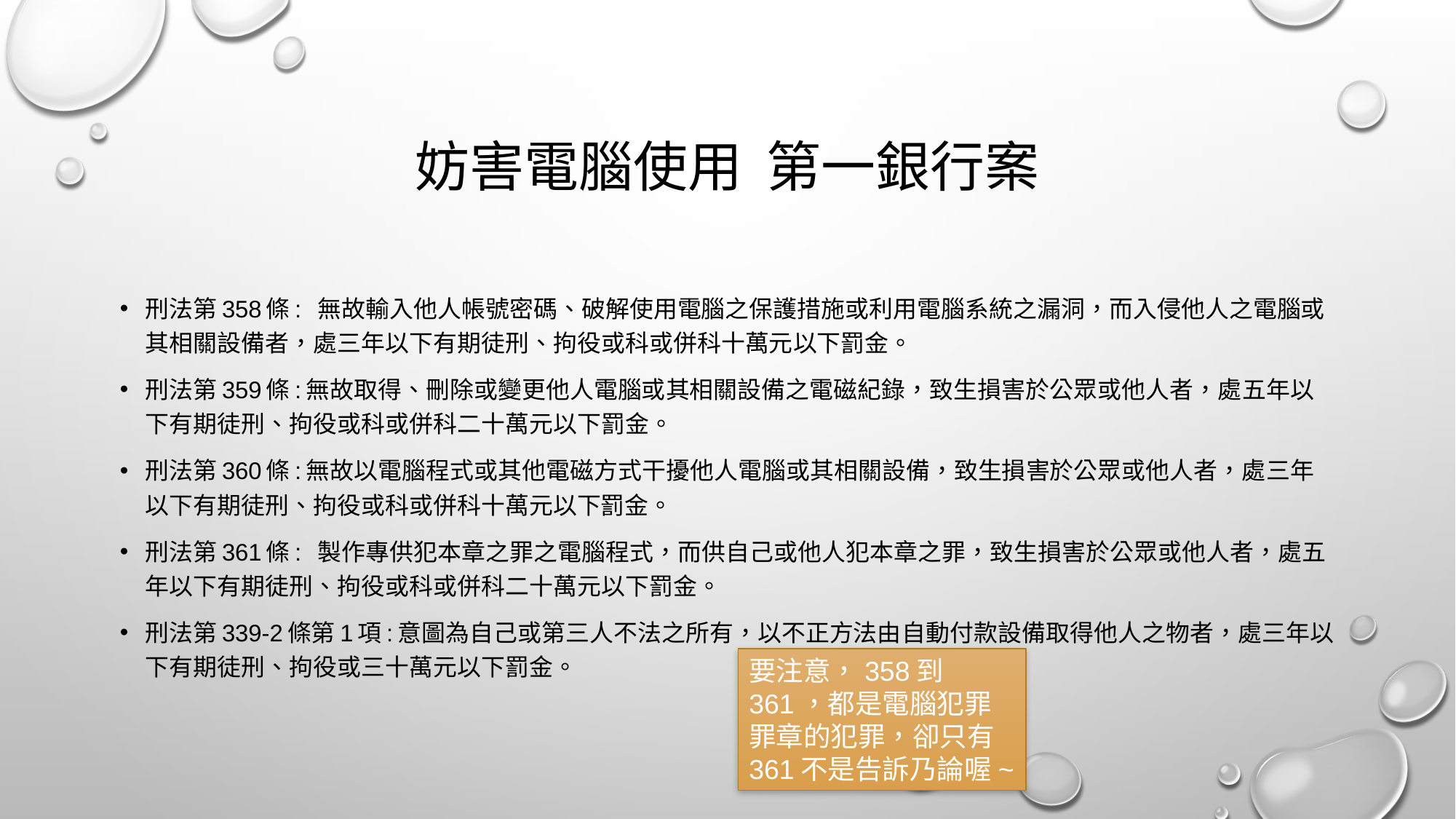

# 妨害電腦使用  第一銀行案
刑法第358條:	無故輸入他人帳號密碼、破解使用電腦之保護措施或利用電腦系統之漏洞，而入侵他人之電腦或其相關設備者，處三年以下有期徒刑、拘役或科或併科十萬元以下罰金。
刑法第359條:無故取得、刪除或變更他人電腦或其相關設備之電磁紀錄，致生損害於公眾或他人者，處五年以下有期徒刑、拘役或科或併科二十萬元以下罰金。
刑法第360條:無故以電腦程式或其他電磁方式干擾他人電腦或其相關設備，致生損害於公眾或他人者，處三年以下有期徒刑、拘役或科或併科十萬元以下罰金。
刑法第361條:	製作專供犯本章之罪之電腦程式，而供自己或他人犯本章之罪，致生損害於公眾或他人者，處五年以下有期徒刑、拘役或科或併科二十萬元以下罰金。
刑法第339-2條第1項:意圖為自己或第三人不法之所有，以不正方法由自動付款設備取得他人之物者，處三年以下有期徒刑、拘役或三十萬元以下罰金。
要注意，358到361，都是電腦犯罪罪章的犯罪，卻只有361不是告訴乃論喔~